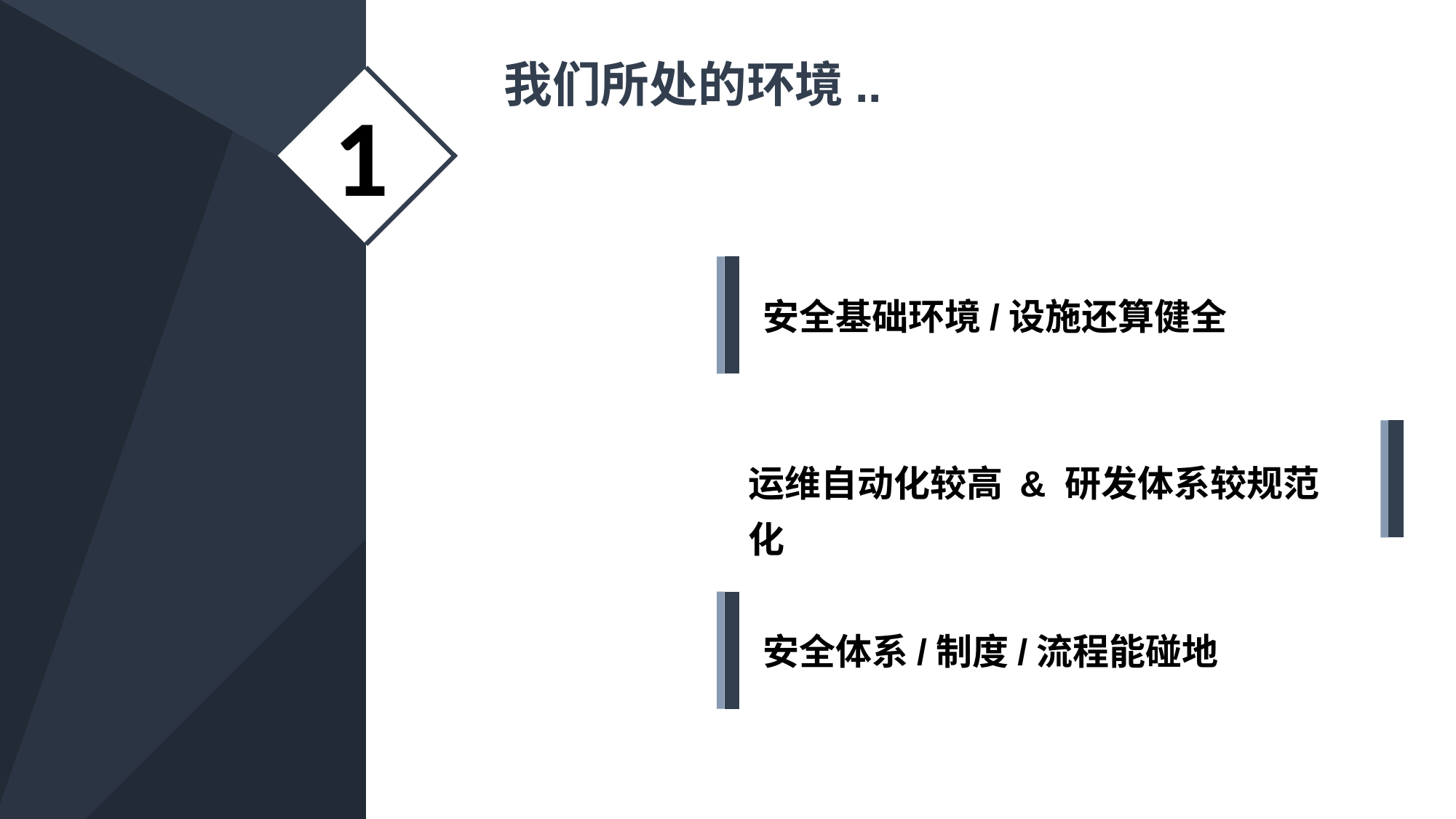

我们所处的环境..

1
安全基础环境/设施还算健全
运维自动化较高 & 研发体系较规范化

安全体系/制度/流程能碰地